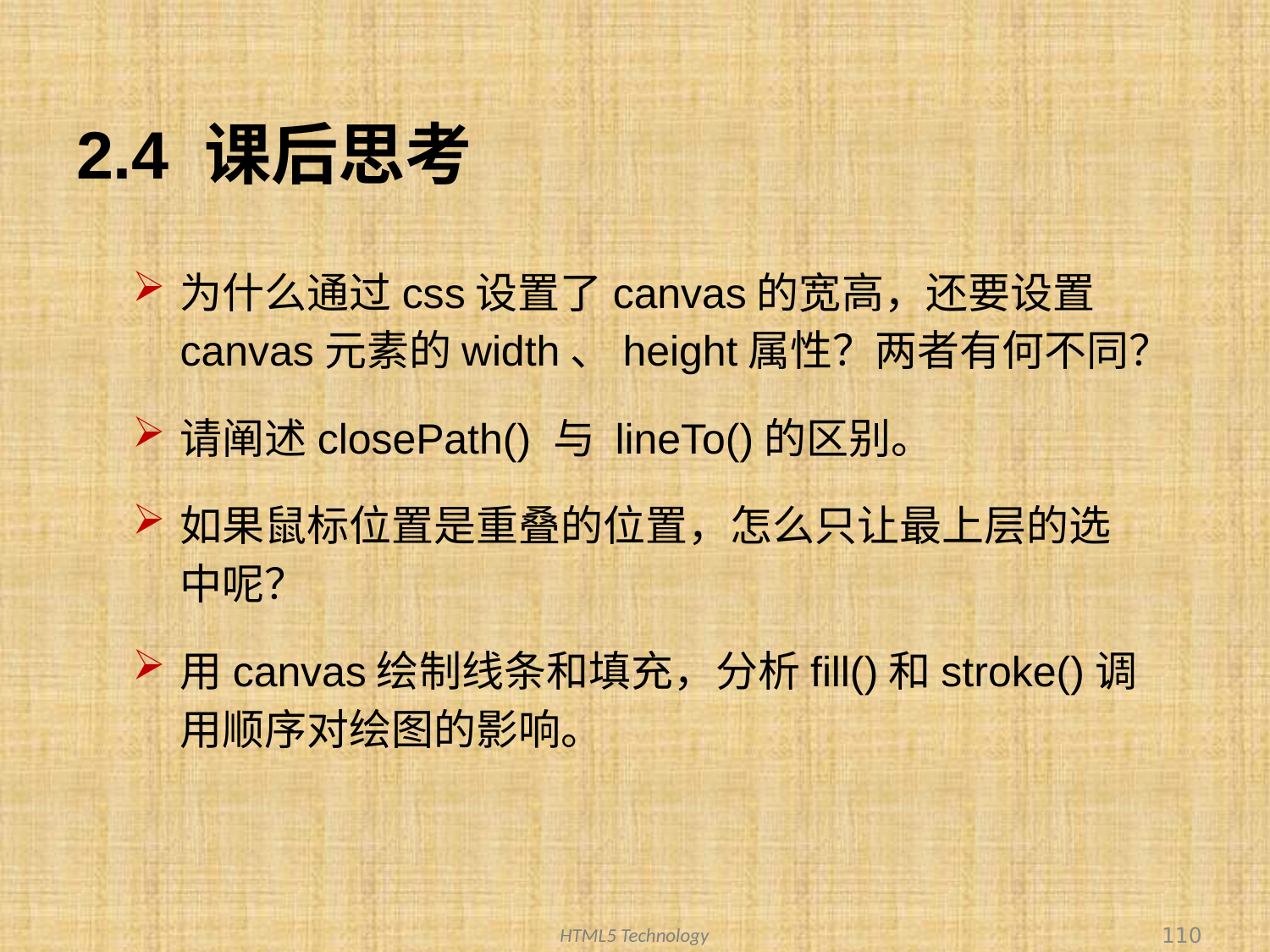

# 2.4 课后思考
为什么通过css设置了canvas的宽高，还要设置canvas元素的width、height属性？两者有何不同？
请阐述closePath() 与 lineTo()的区别。
如果鼠标位置是重叠的位置，怎么只让最上层的选中呢？
用canvas绘制线条和填充，分析fill()和stroke()调用顺序对绘图的影响。
110
HTML5 Technology